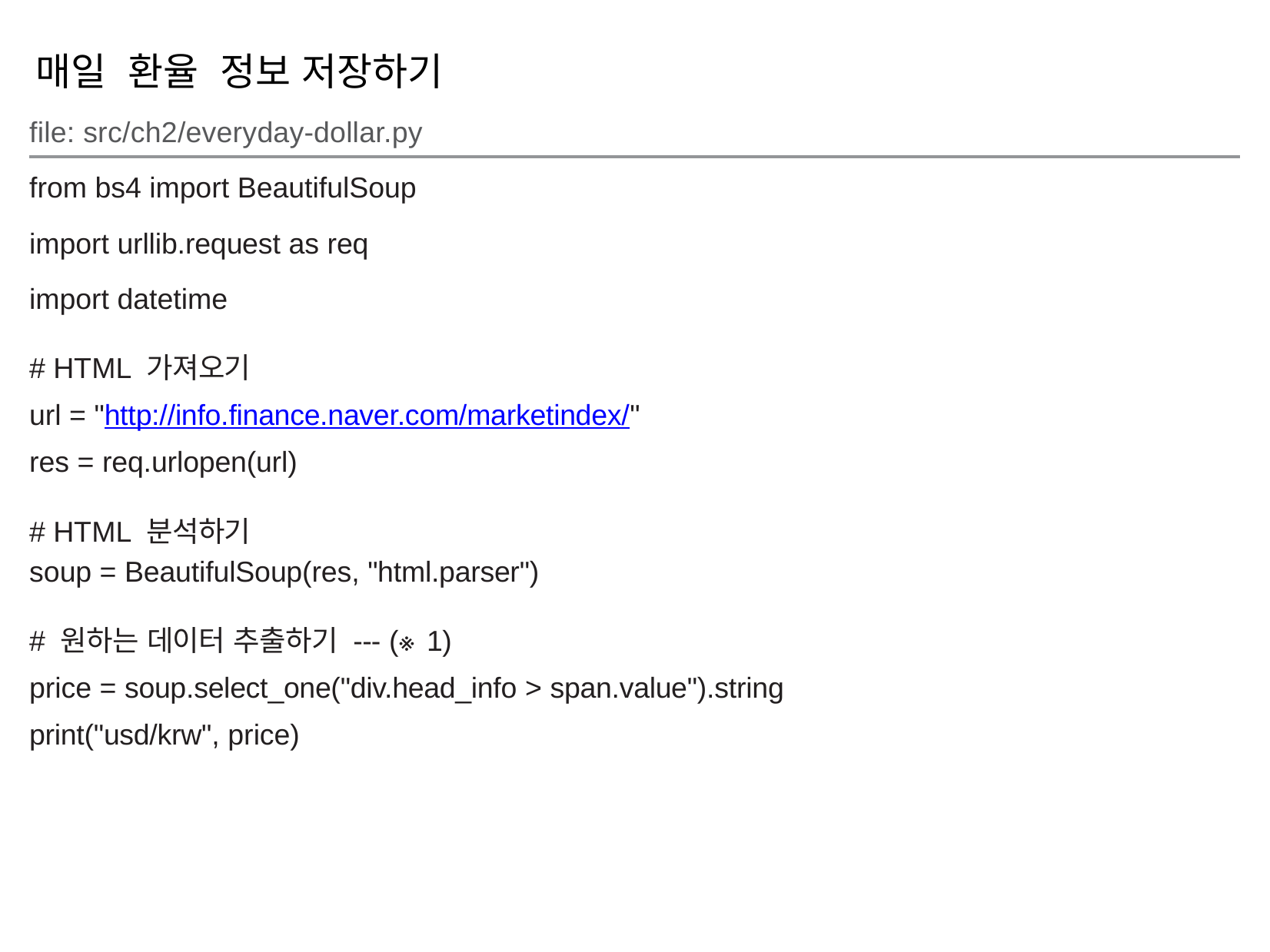

매일  환율  정보 저장하기
file: src/ch2/everyday-dollar.py
from bs4 import BeautifulSoup
import urllib.request as req
import datetime

# HTML 가져오기
url = "http://info.finance.naver.com/marketindex/"
res = req.urlopen(url)

# HTML 분석하기
soup = BeautifulSoup(res, "html.parser")

# 원하는 데이터 추출하기 --- (※1)
price = soup.select_one("div.head_info > span.value").string
print("usd/krw", price)